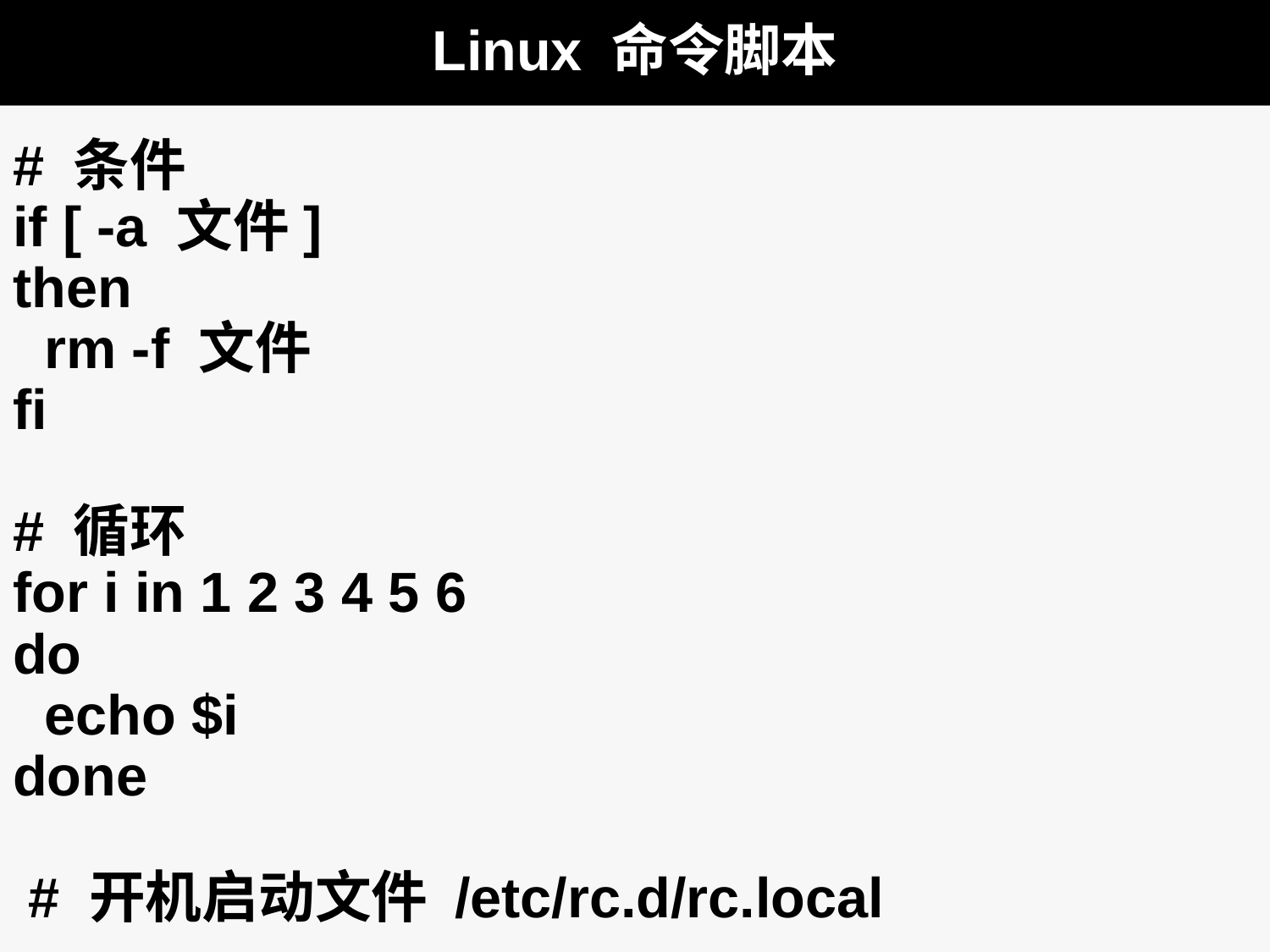

# Linux 命令脚本
# 条件
if [ -a 文件]
then
  rm -f 文件
fi

# 循环
for i in 1 2 3 4 5 6
do
  echo $i
done

 # 开机启动文件 /etc/rc.d/rc.local